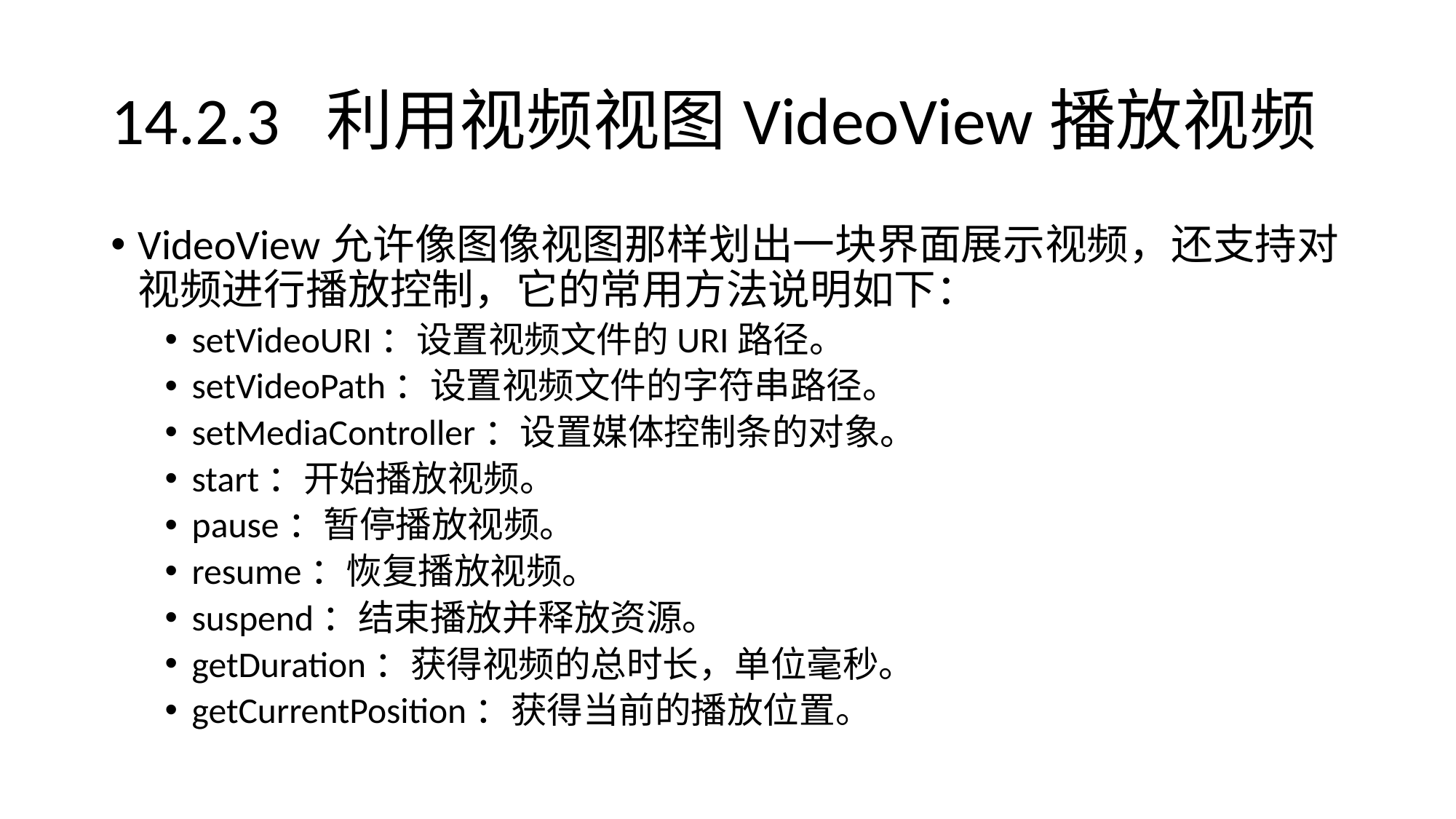

# 14.2.3  利用视频视图VideoView播放视频
VideoView允许像图像视图那样划出一块界面展示视频，还支持对视频进行播放控制，它的常用方法说明如下：
setVideoURI：设置视频文件的URI路径。
setVideoPath：设置视频文件的字符串路径。
setMediaController：设置媒体控制条的对象。
start：开始播放视频。
pause：暂停播放视频。
resume：恢复播放视频。
suspend：结束播放并释放资源。
getDuration：获得视频的总时长，单位毫秒。
getCurrentPosition：获得当前的播放位置。